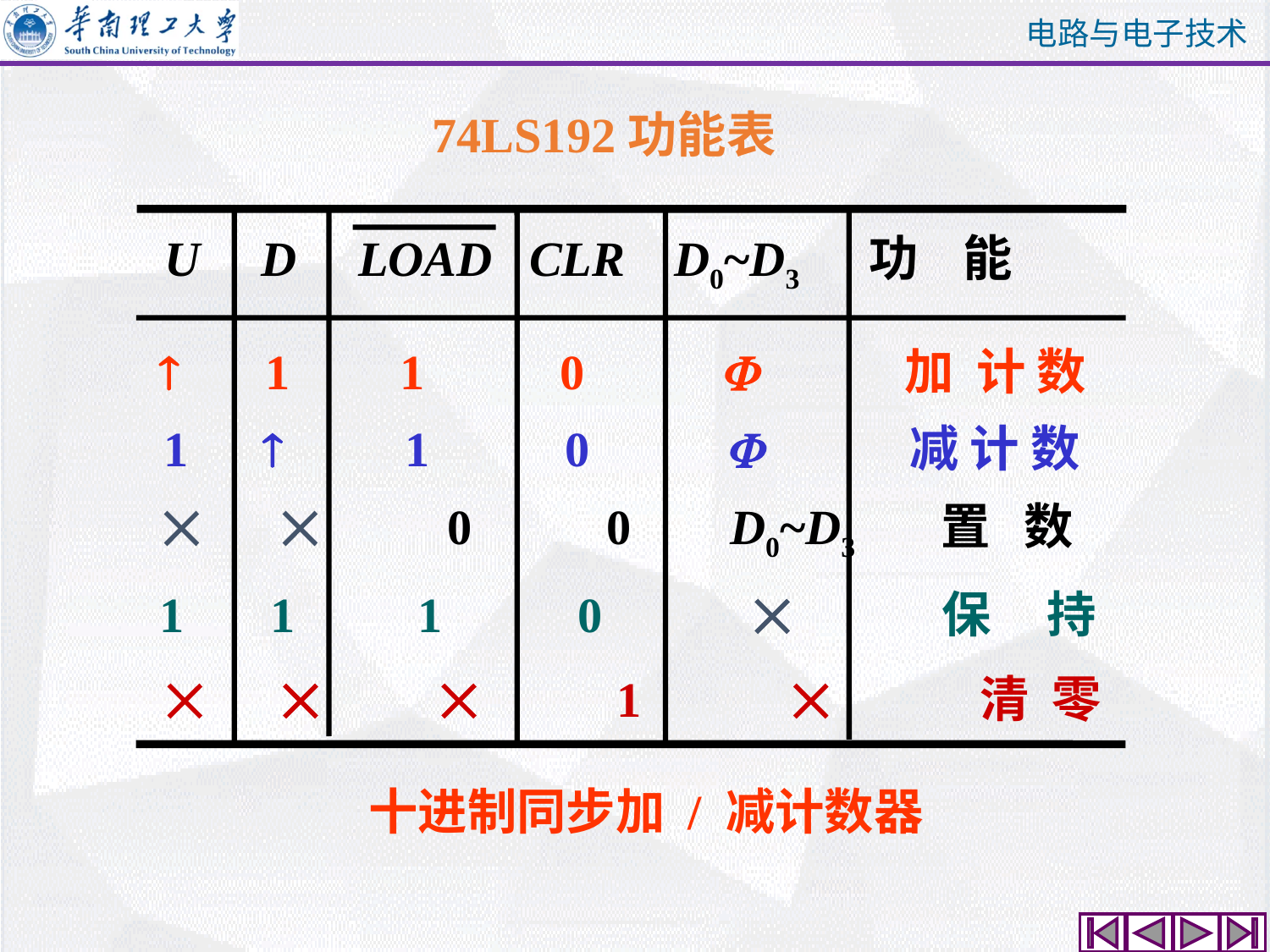

74LS192功能表

 U     D     LOAD   CLR    D0~D3        功    能

↑       1         1           0           Φ           加  计 数
   1      ↑          1           0           Φ           减 计 数
×      ×          0           0        D0~D3      置   数
1       1          1           0            ×           保     持
  ×     ×        ×           1            ×           清  零

十进制同步加 / 减计数器